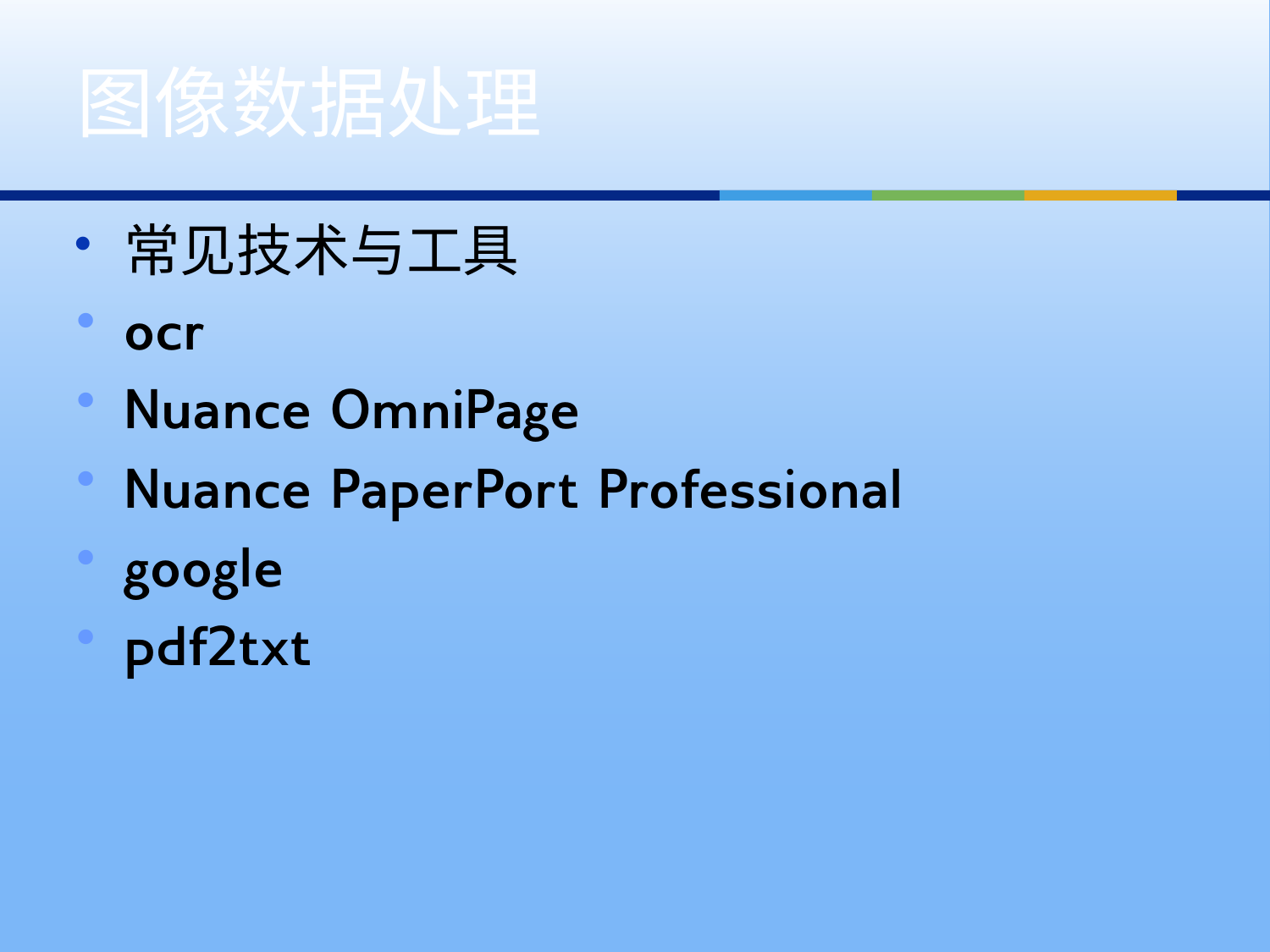

# 图像数据处理
常见技术与工具
ocr
Nuance OmniPage
Nuance PaperPort Professional
google
pdf2txt